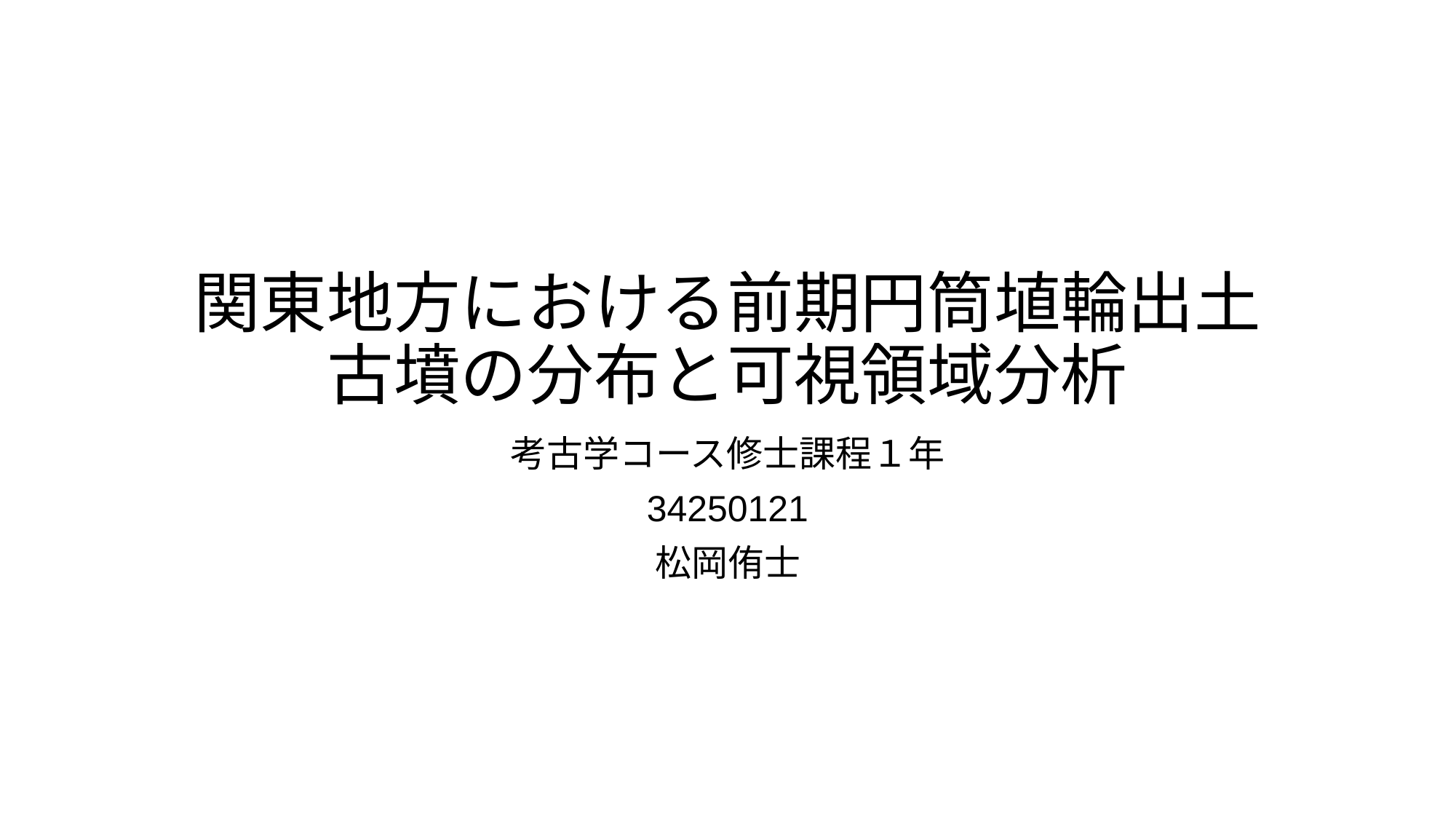

# 関東地方における前期円筒埴輪出土古墳の分布と可視領域分析
考古学コース修士課程１年
34250121
松岡侑士